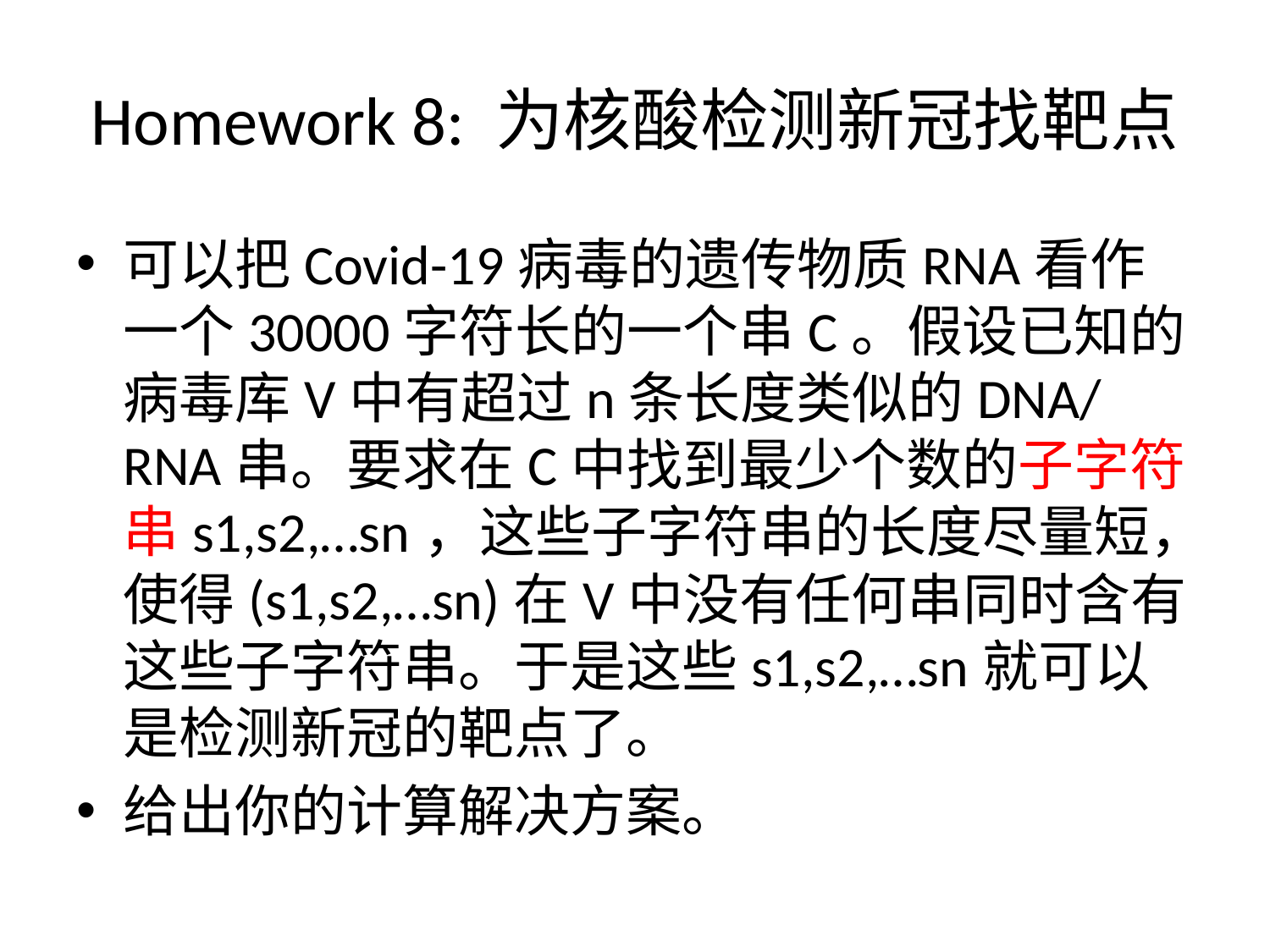

# Homework 8: 为核酸检测新冠找靶点
可以把Covid-19病毒的遗传物质RNA看作一个30000字符长的一个串C。假设已知的病毒库V中有超过n条长度类似的DNA/RNA串。要求在C中找到最少个数的子字符串s1,s2,…sn，这些子字符串的长度尽量短，使得(s1,s2,…sn)在V中没有任何串同时含有这些子字符串。于是这些s1,s2,…sn就可以是检测新冠的靶点了。
给出你的计算解决方案。